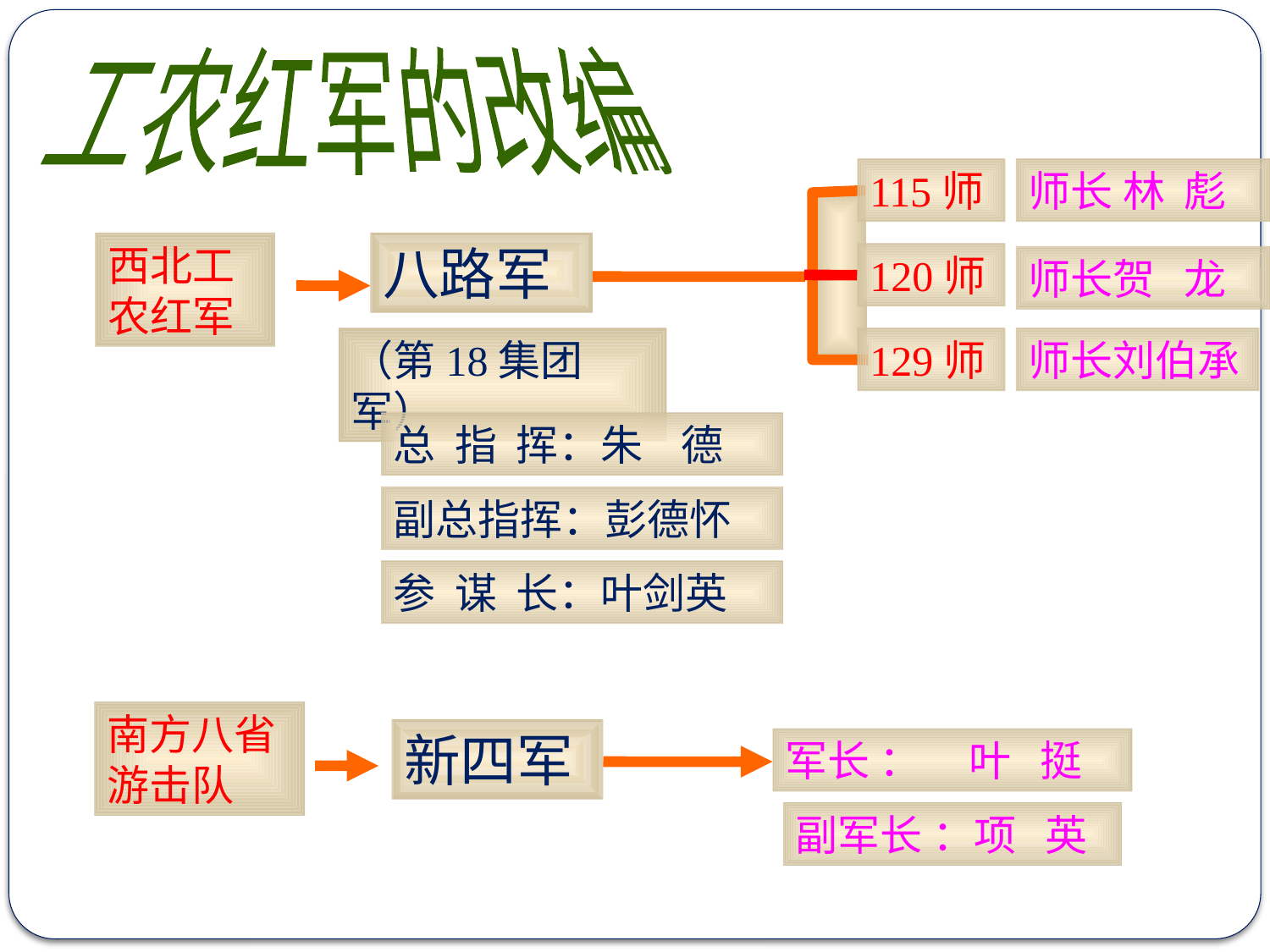

工农红军的改编
115师
师长 林  彪

西北工农红军
八路军
120师
师长贺   龙

（第18集团军）
129师
师长刘伯承
总  指  挥：朱    德
副总指挥：彭德怀
参  谋  长：叶剑英
南方八省游击队
新四军
军长 ：     叶   挺

副军长 ：项   英